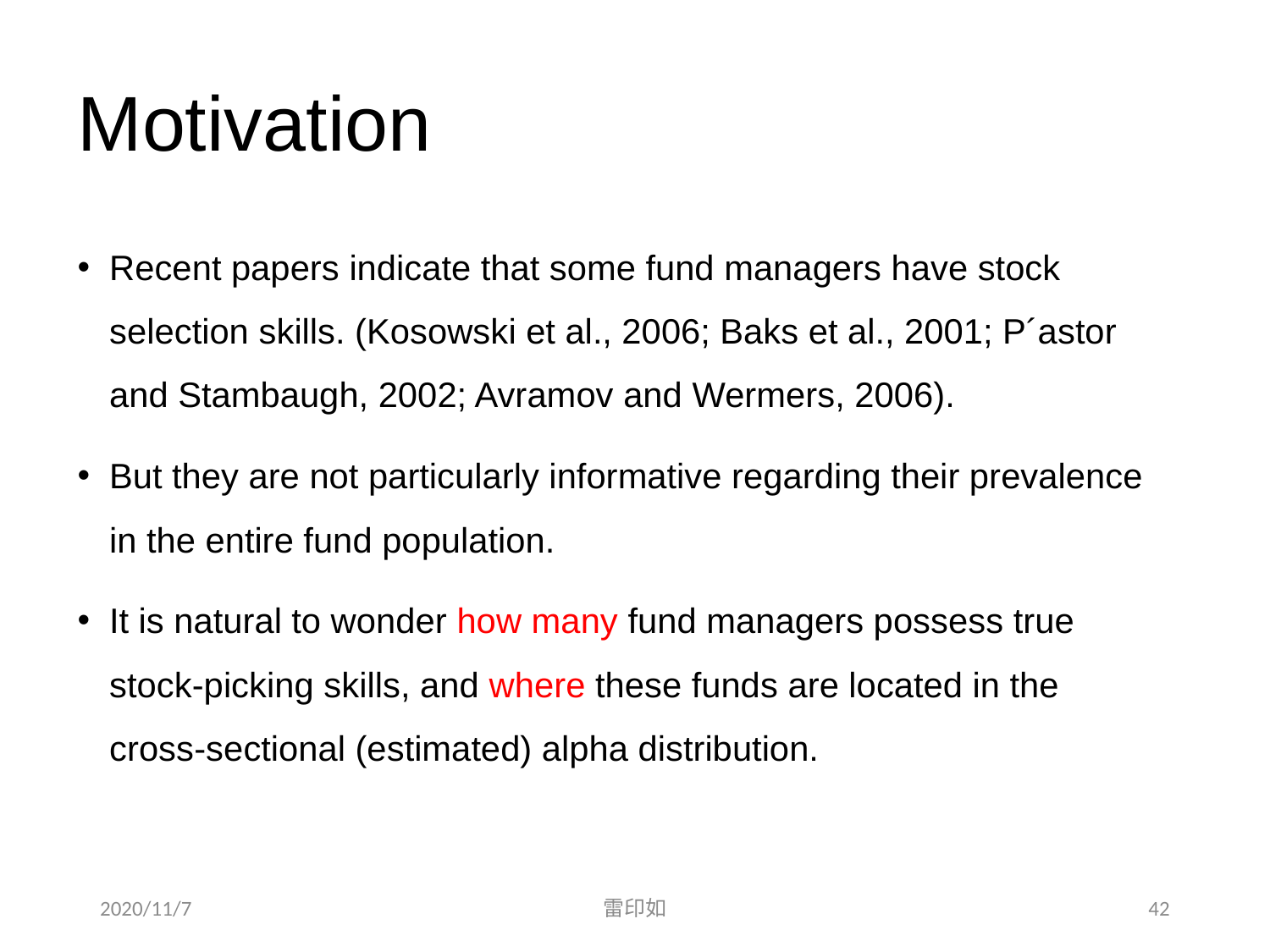

# Motivation
Recent papers indicate that some fund managers have stock selection skills. (Kosowski et al., 2006; Baks et al., 2001; P´astor and Stambaugh, 2002; Avramov and Wermers, 2006).
But they are not particularly informative regarding their prevalence in the entire fund population.
It is natural to wonder how many fund managers possess true stock-picking skills, and where these funds are located in the cross-sectional (estimated) alpha distribution.
2020/11/7
雷印如
42